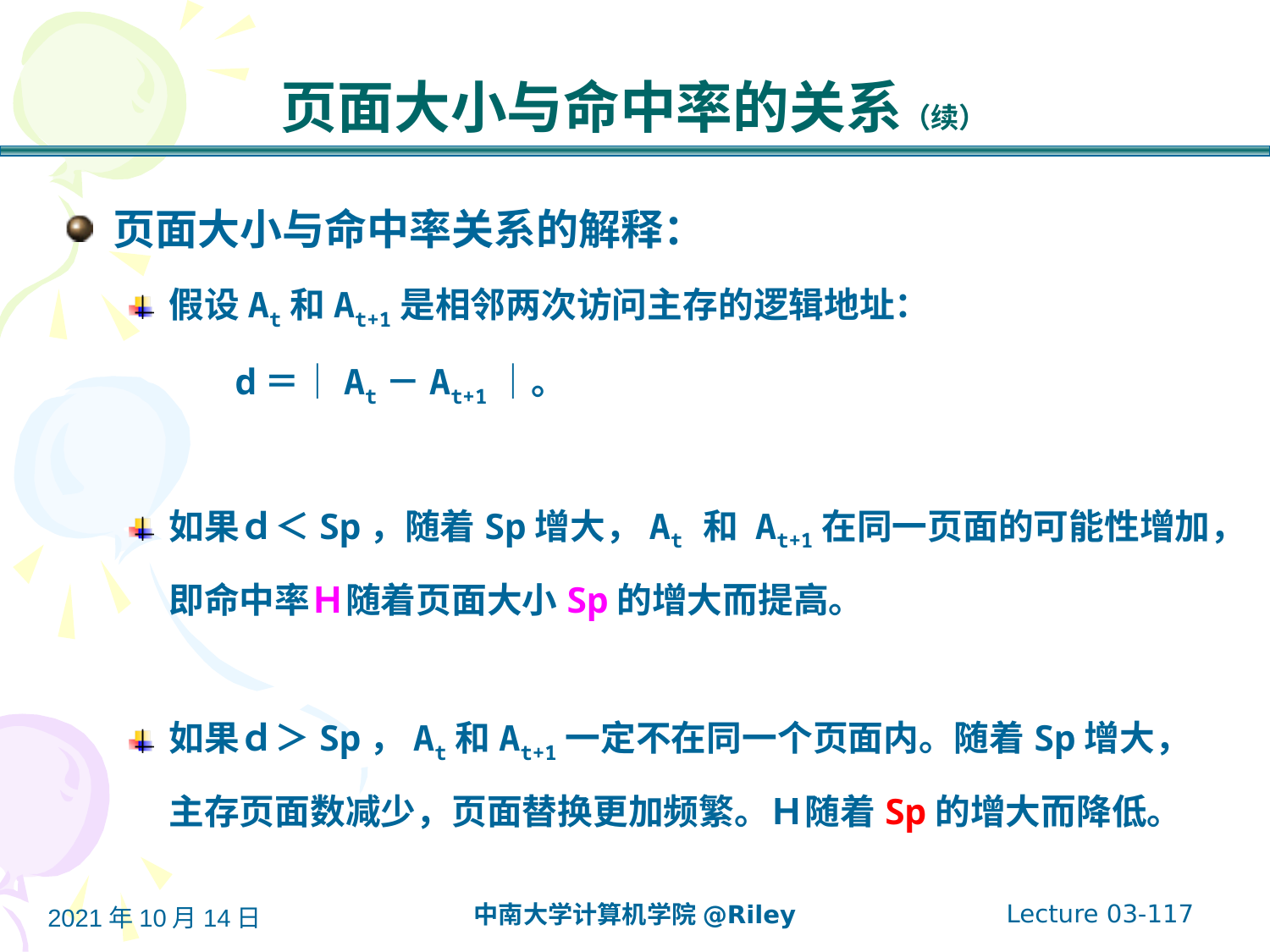

# 页面大小与命中率的关系（续）
页面大小与命中率关系的解释：
假设At和At+1是相邻两次访问主存的逻辑地址：
     d＝｜At－At+1｜。

如果ｄ＜Sp，随着Sp增大，At 和 At+1在同一页面的可能性增加，即命中率Ｈ随着页面大小Sp的增大而提高。

如果ｄ＞Sp，At和At+1一定不在同一个页面内。随着Sp增大，主存页面数减少，页面替换更加频繁。Ｈ随着Sp的增大而降低。
Lecture 03-117
中南大学计算机学院@Riley
2021年10月14日